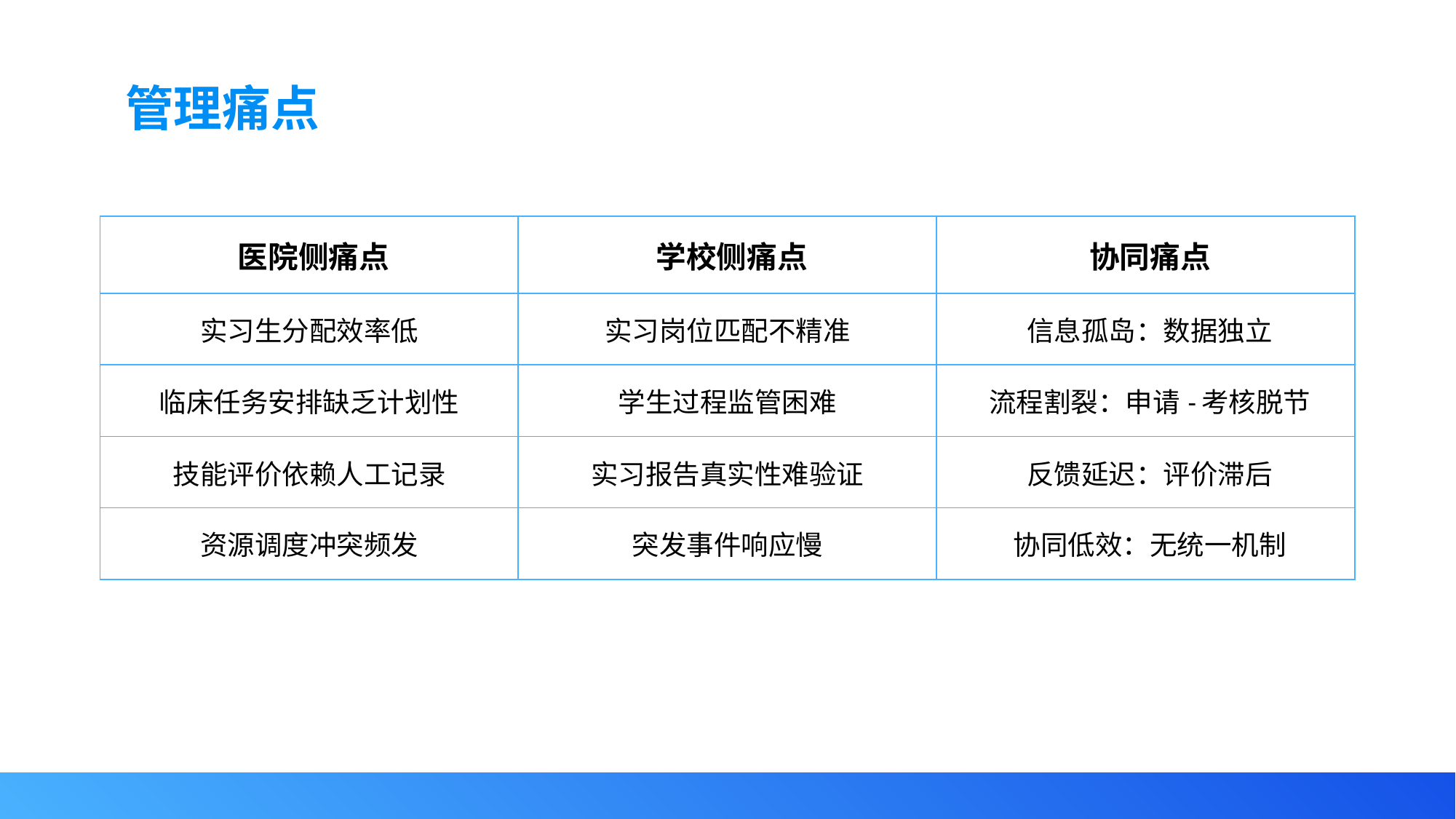

管理痛点

| ​医院侧痛点​​ | ​​学校侧痛点​​ | ​​协同痛点​​ |
| --- | --- | --- |
| 实习生分配效率低 | 实习岗位匹配不精准 | ​​信息孤岛​​：数据独立 |
| 临床任务安排缺乏计划性 | 学生过程监管困难 | ​​流程割裂​​：申请-考核脱节 |
| 技能评价依赖人工记录 | 实习报告真实性难验证 | ​​反馈延迟​​：评价滞后 |
| 资源调度冲突频发 | 突发事件响应慢 | ​​协同低效​​：无统一机制 |